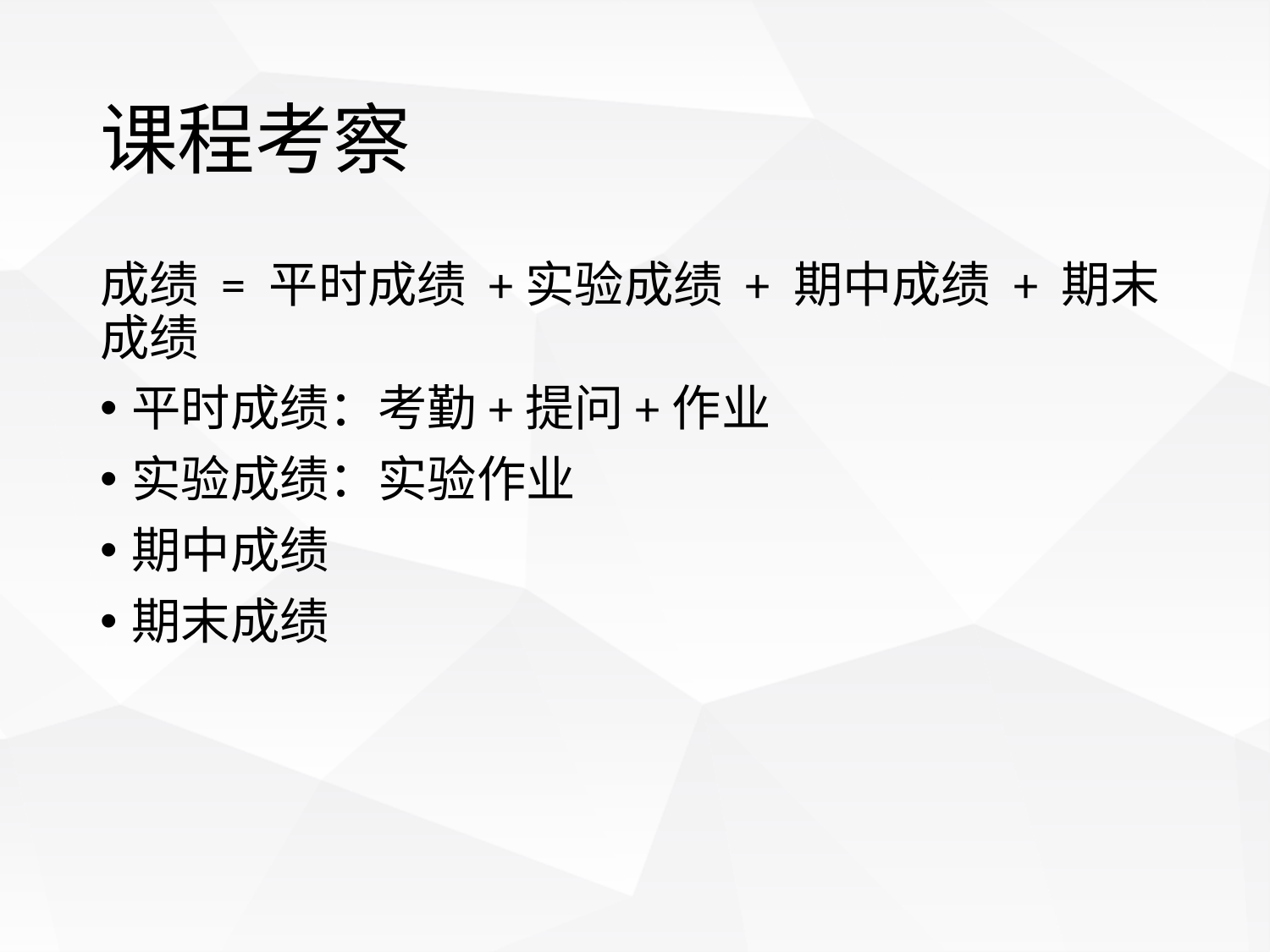

# 课程考察
成绩 = 平时成绩 +实验成绩 + 期中成绩 + 期末成绩
平时成绩：考勤+提问+作业
实验成绩：实验作业
期中成绩
期末成绩